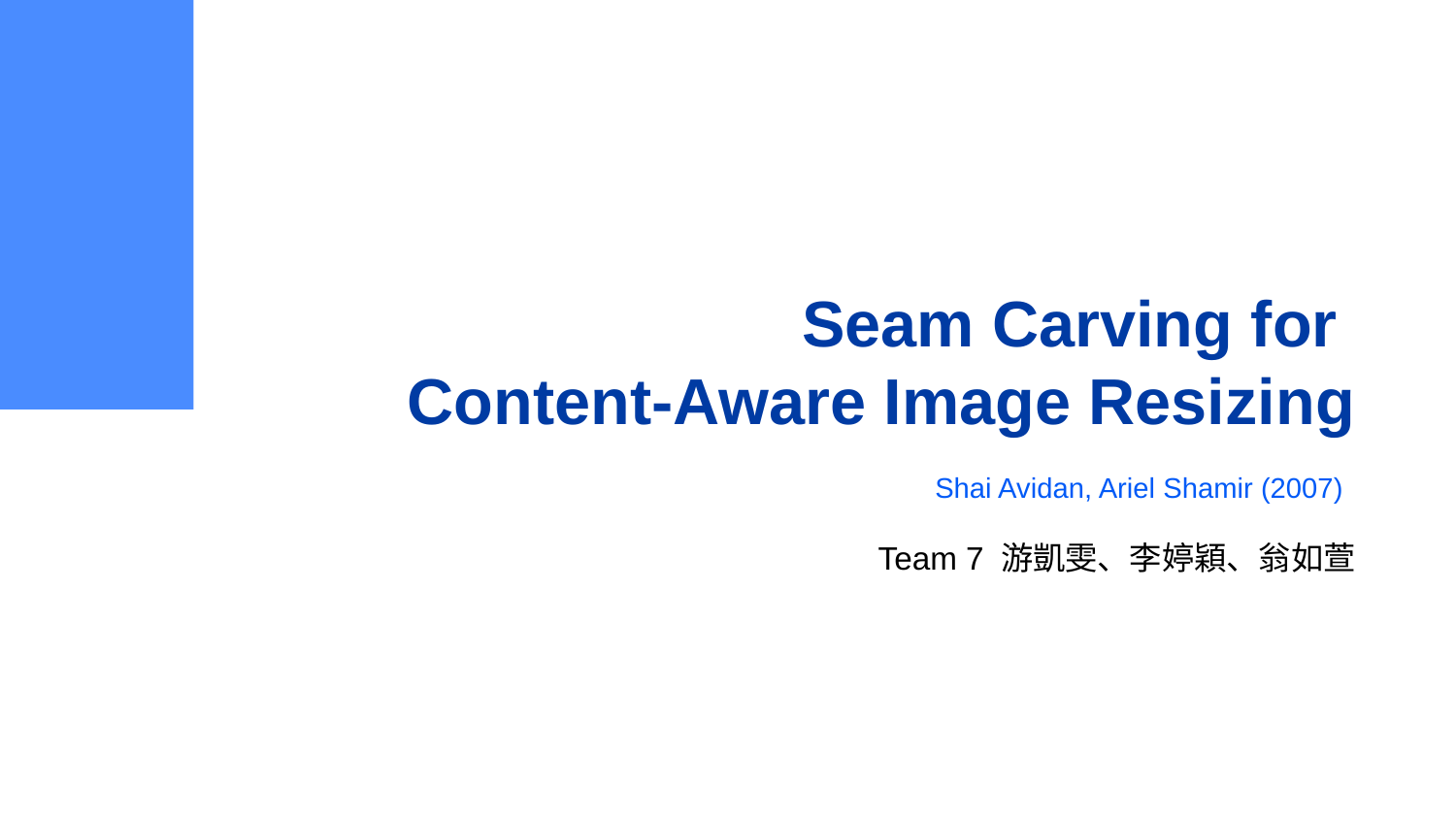

# Seam Carving for Content-Aware Image Resizing
Shai Avidan, Ariel Shamir (2007)
Team 7 游凱雯、李婷穎、翁如萱